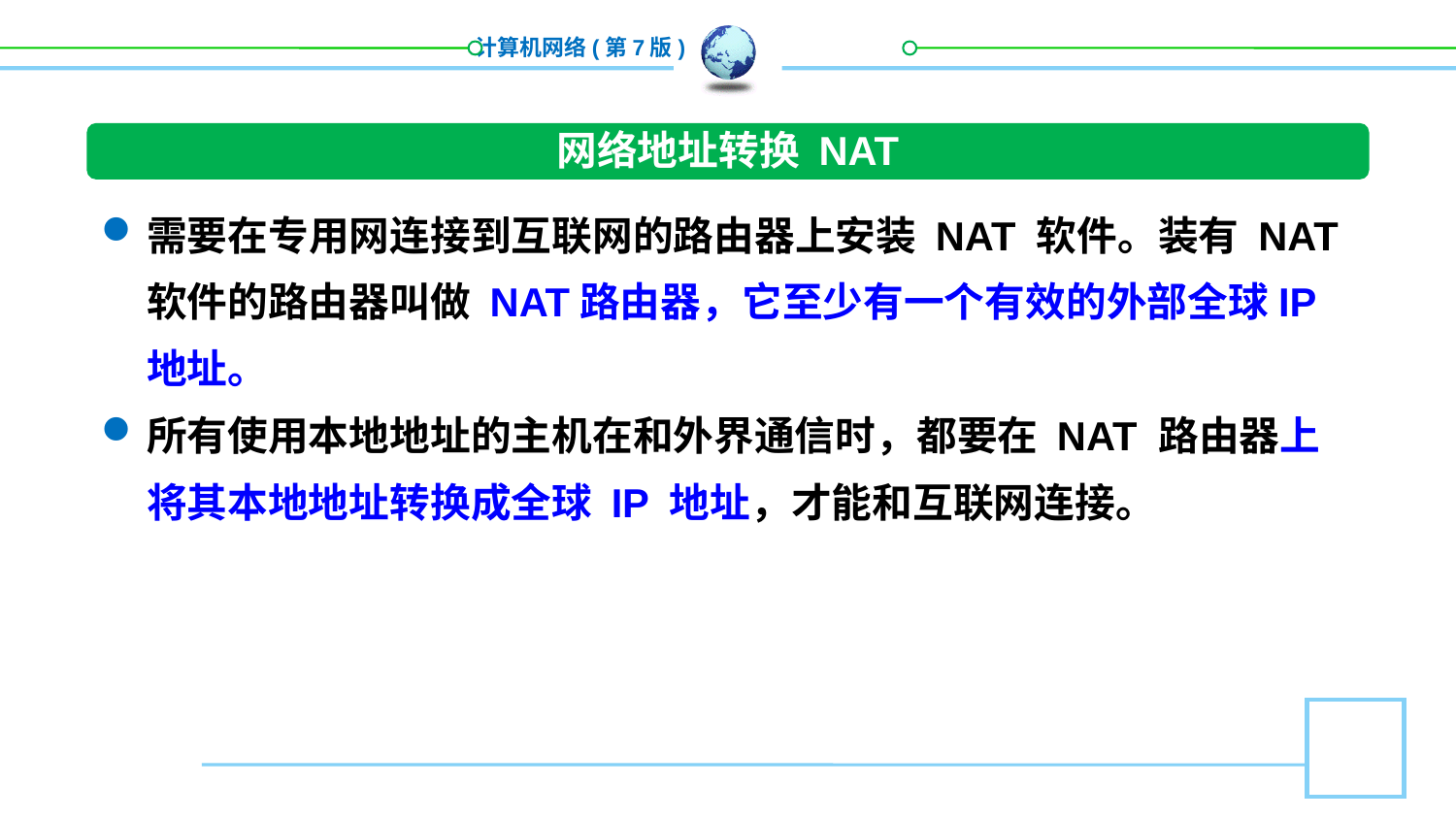

网络地址转换 NAT

需要在专用网连接到互联网的路由器上安装 NAT 软件。装有 NAT 软件的路由器叫做 NAT路由器，它至少有一个有效的外部全球IP地址。
所有使用本地地址的主机在和外界通信时，都要在 NAT 路由器上将其本地地址转换成全球 IP 地址，才能和互联网连接。